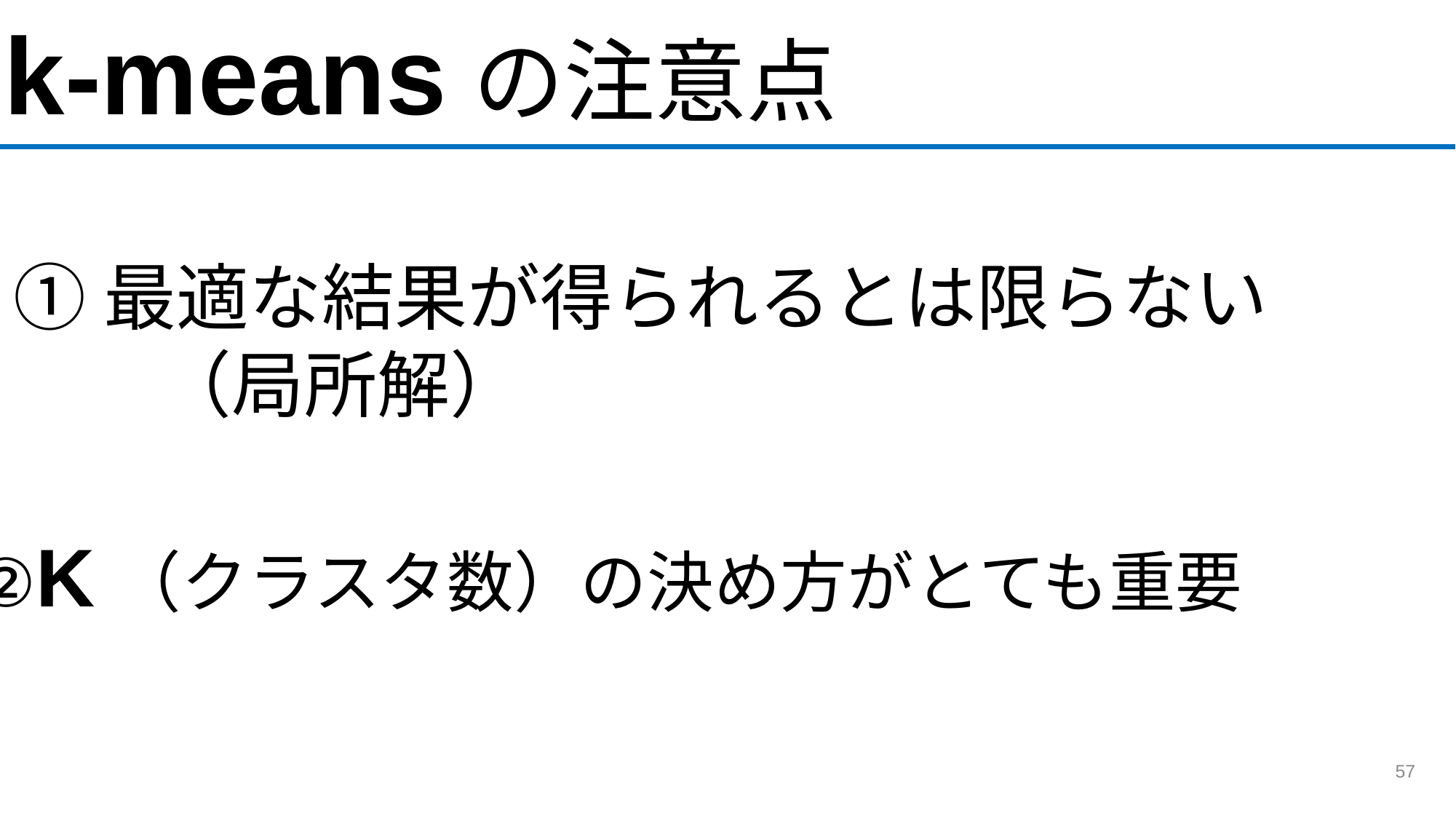

k-meansの注意点
①最適な結果が得られるとは限らない
　　（局所解）
②K（クラスタ数）の決め方がとても重要
57